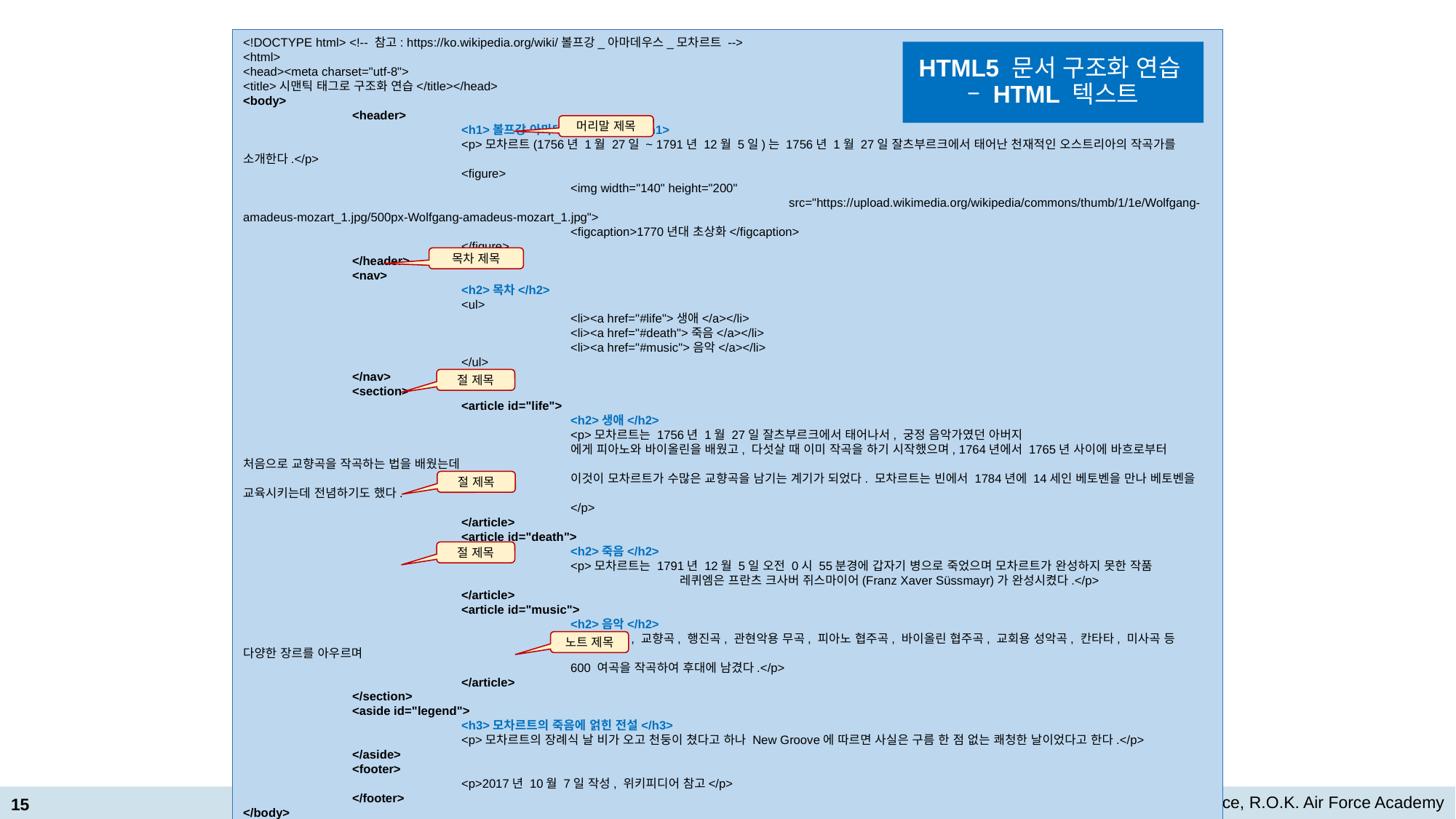

<!DOCTYPE html> <!-- 참고: https://ko.wikipedia.org/wiki/볼프강_아마데우스_모차르트 -->
<html>
<head><meta charset="utf-8">
<title>시맨틱 태그로 구조화 연습</title></head>
<body>
	<header>
		<h1>볼프강 아마데우스 모차르트</h1>
		<p>모차르트(1756년 1월 27일 ~ 1791년 12월 5일)는 1756년 1월 27일 잘츠부르크에서 태어난 천재적인 오스트리아의 작곡가를 소개한다.</p>
		<figure>
			<img width="140" height="200"
					src="https://upload.wikimedia.org/wikipedia/commons/thumb/1/1e/Wolfgang-amadeus-mozart_1.jpg/500px-Wolfgang-amadeus-mozart_1.jpg">
			<figcaption>1770년대 초상화</figcaption>
		</figure>
	</header>
	<nav>
		<h2>목차</h2>
		<ul>
			<li><a href="#life">생애</a></li>
			<li><a href="#death">죽음</a></li>
			<li><a href="#music">음악</a></li>
		</ul>
	</nav>
	<section>
		<article id="life">
			<h2>생애</h2>
			<p>모차르트는 1756년 1월 27일 잘츠부르크에서 태어나서, 궁정 음악가였던 아버지
			에게 피아노와 바이올린을 배웠고, 다섯살 때 이미 작곡을 하기 시작했으며, 1764년에서 1765년 사이에 바흐로부터 처음으로 교향곡을 작곡하는 법을 배웠는데
			이것이 모차르트가 수많은 교향곡을 남기는 계기가 되었다. 모차르트는 빈에서 1784년에 14세인 베토벤을 만나 베토벤을 교육시키는데 전념하기도 했다.
			</p>
		</article>
		<article id="death">
			<h2>죽음</h2>
			<p>모차르트는 1791년 12월 5일 오전 0시 55분경에 갑자기 병으로 죽었으며 모차르트가 완성하지 못한 작품
				레퀴엠은 프란츠 크사버 쥐스마이어(Franz Xaver Süssmayr)가 완성시켰다.</p>
		</article>
		<article id="music">
			<h2>음악</h2>
			<p>오페라, 교향곡, 행진곡, 관현악용 무곡, 피아노 협주곡, 바이올린 협주곡, 교회용 성악곡, 칸타타, 미사곡 등 다양한 장르를 아우르며
			600 여곡을 작곡하여 후대에 남겼다.</p>
		</article>
	</section>
	<aside id="legend">
		<h3>모차르트의 죽음에 얽힌 전설</h3>
		<p>모차르트의 장례식 날 비가 오고 천둥이 쳤다고 하나 New Groove에 따르면 사실은 구름 한 점 없는 쾌청한 날이었다고 한다.</p>
	</aside>
	<footer>
		<p>2017년 10월 7일 작성, 위키피디어 참고</p>
	</footer>
</body>
</html>
# HTML5 문서 구조화 연습 – HTML 텍스트
머리말 제목
목차 제목
절 제목
절 제목
절 제목
노트 제목
15